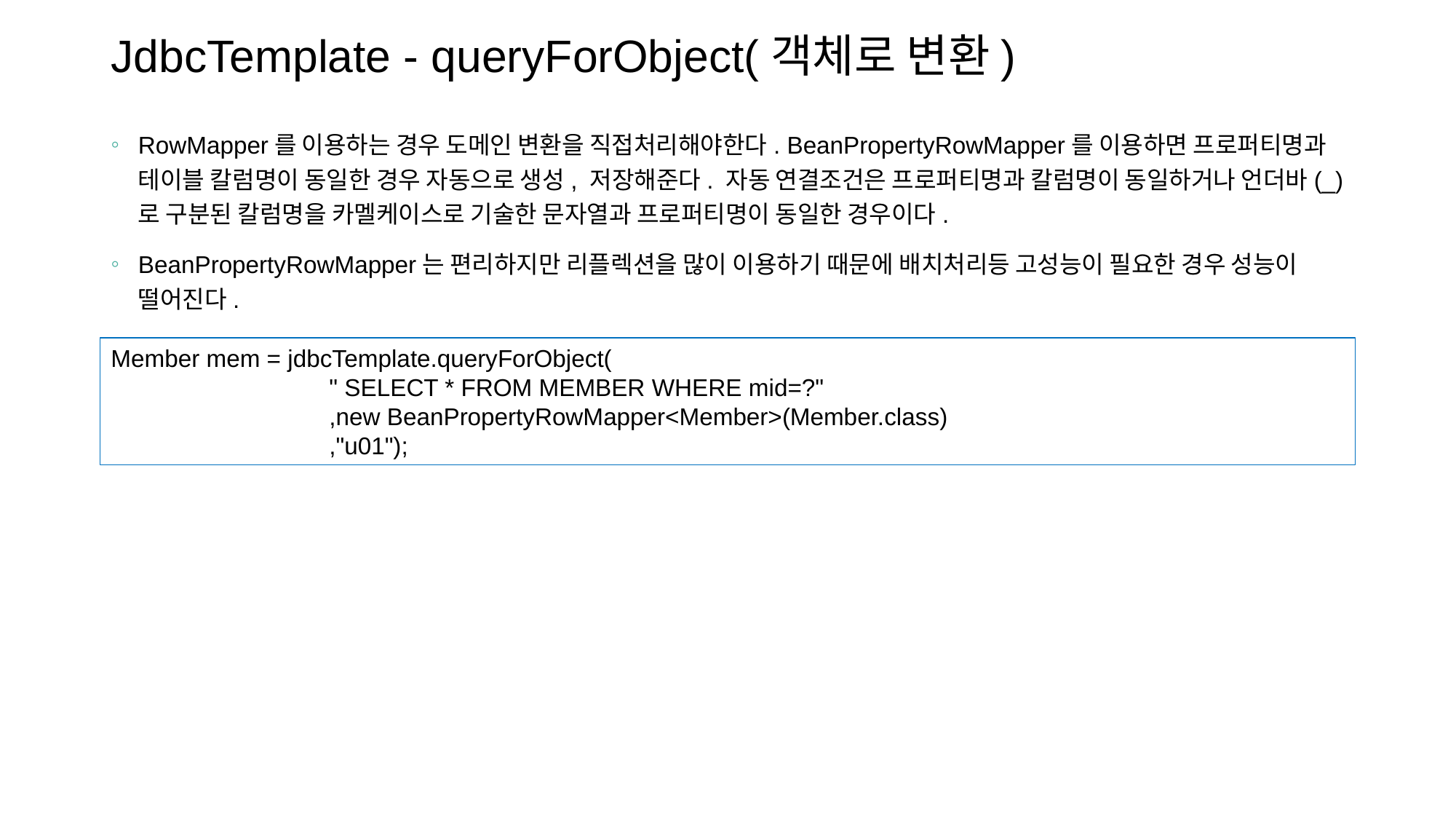

# JdbcTemplate - queryForObject(객체로 변환)
RowMapper를 이용하는 경우 도메인 변환을 직접처리해야한다. BeanPropertyRowMapper를 이용하면 프로퍼티명과 테이블 칼럼명이 동일한 경우 자동으로 생성, 저장해준다. 자동 연결조건은 프로퍼티명과 칼럼명이 동일하거나 언더바(_)로 구분된 칼럼명을 카멜케이스로 기술한 문자열과 프로퍼티명이 동일한 경우이다.
BeanPropertyRowMapper는 편리하지만 리플렉션을 많이 이용하기 때문에 배치처리등 고성능이 필요한 경우 성능이 떨어진다.
Member mem = jdbcTemplate.queryForObject(
		" SELECT * FROM MEMBER WHERE mid=?"
		,new BeanPropertyRowMapper<Member>(Member.class)
		,"u01");